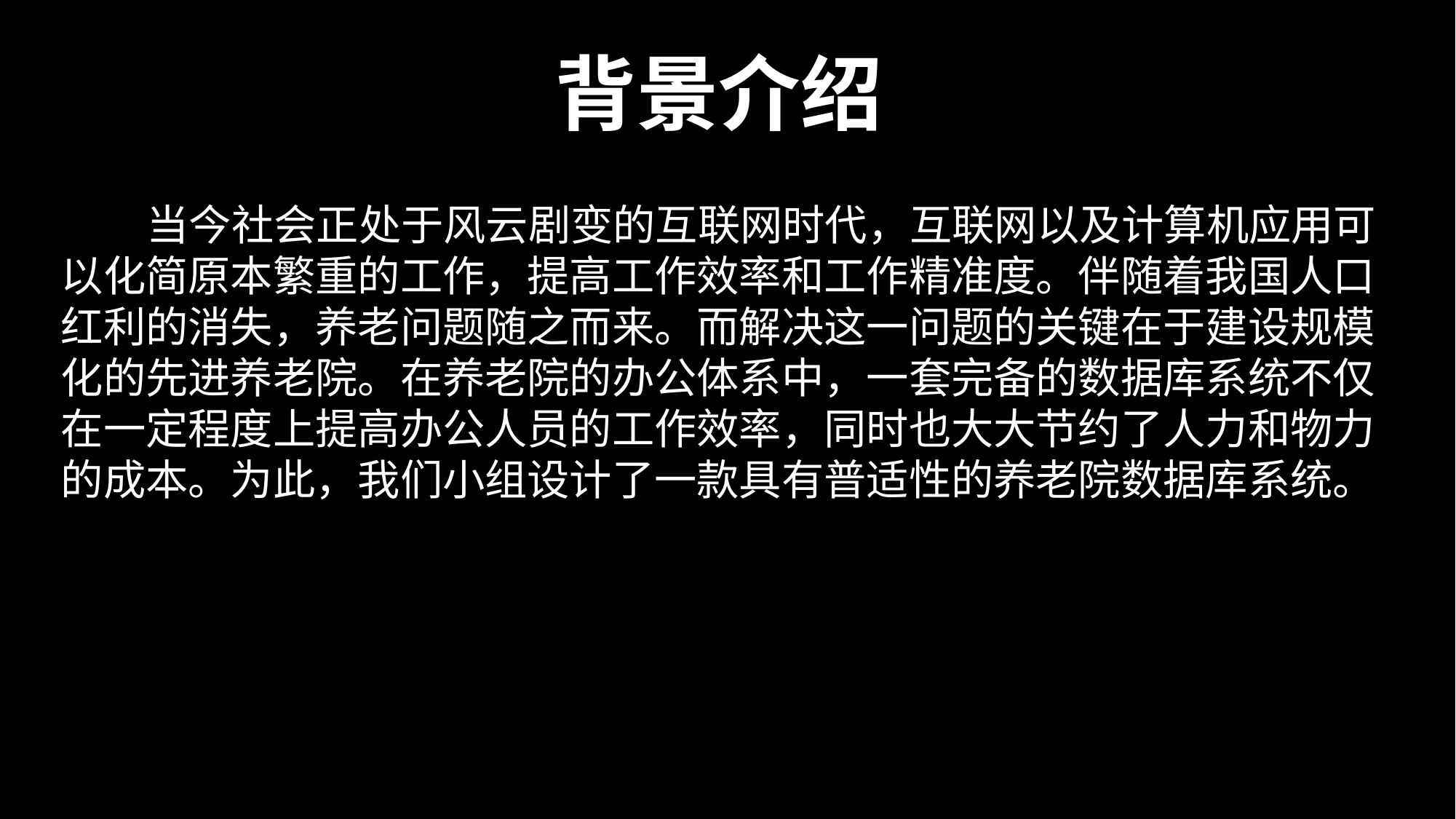

背景介绍
        当今社会正处于风云剧变的互联网时代，互联网以及计算机应用可以化简原本繁重的工作，提高工作效率和工作精准度。伴随着我国人口红利的消失，养老问题随之而来。而解决这一问题的关键在于建设规模化的先进养老院。在养老院的办公体系中，一套完备的数据库系统不仅在一定程度上提高办公人员的工作效率，同时也大大节约了人力和物力的成本。为此，我们小组设计了一款具有普适性的养老院数据库系统。